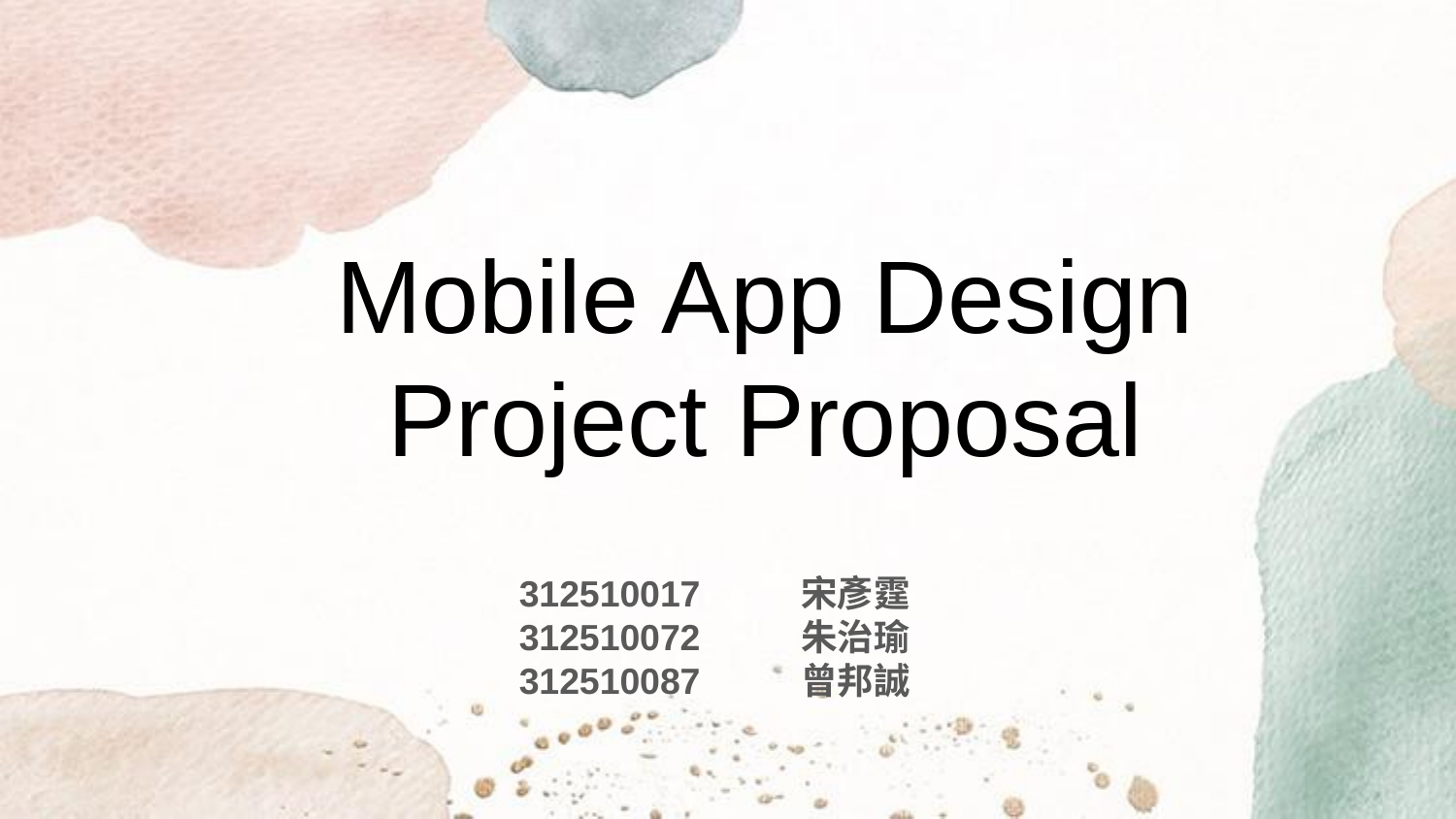

Mobile App Design
Project Proposal
#
312510017         宋彥霆
312510072         朱治瑜
312510087         曾邦誠